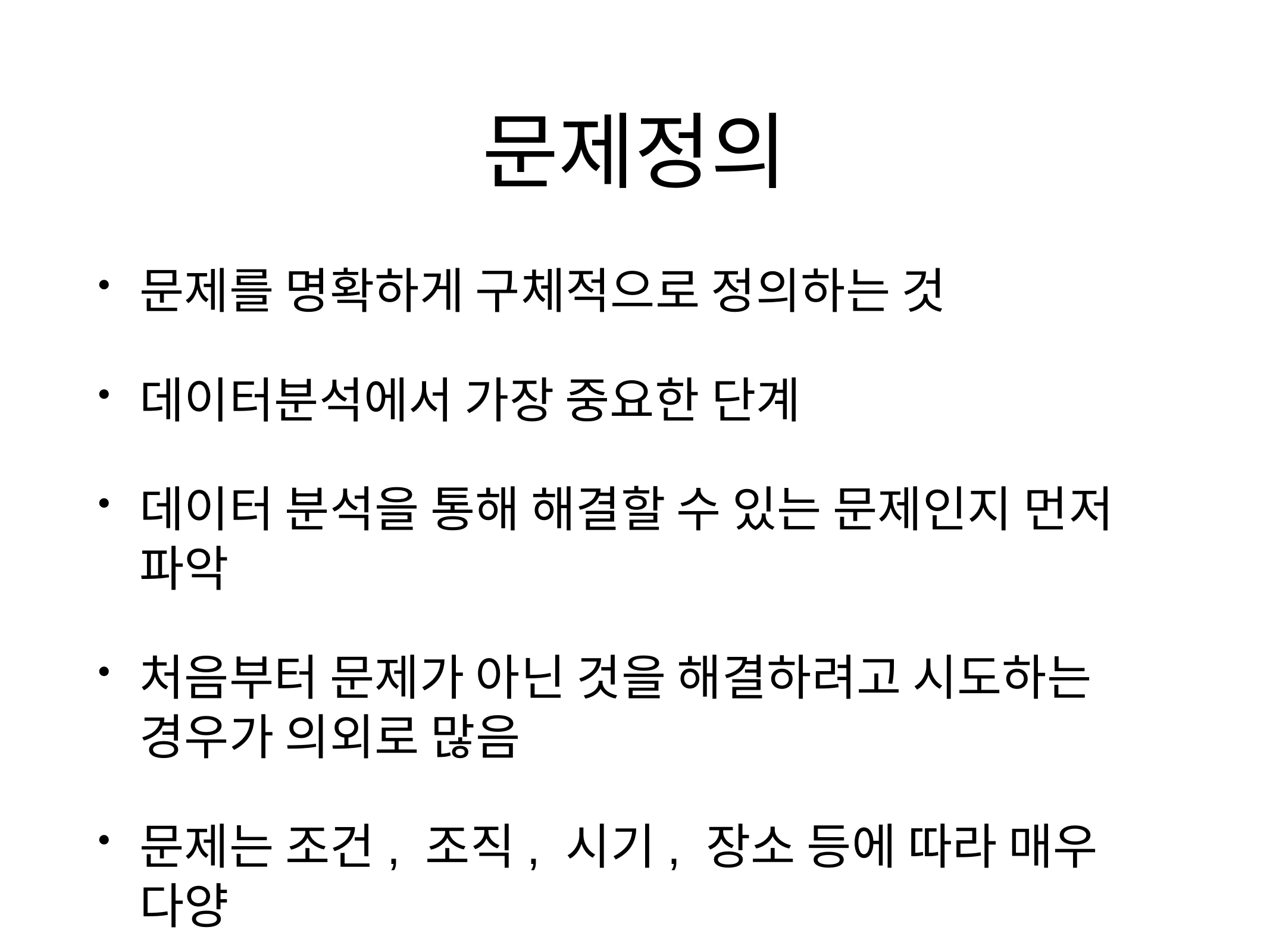

# 문제정의
문제를 명확하게 구체적으로 정의하는 것
데이터분석에서 가장 중요한 단계
데이터 분석을 통해 해결할 수 있는 문제인지 먼저 파악
처음부터 문제가 아닌 것을 해결하려고 시도하는 경우가 의외로 많음
문제는 조건, 조직, 시기, 장소 등에 따라 매우 다양
71